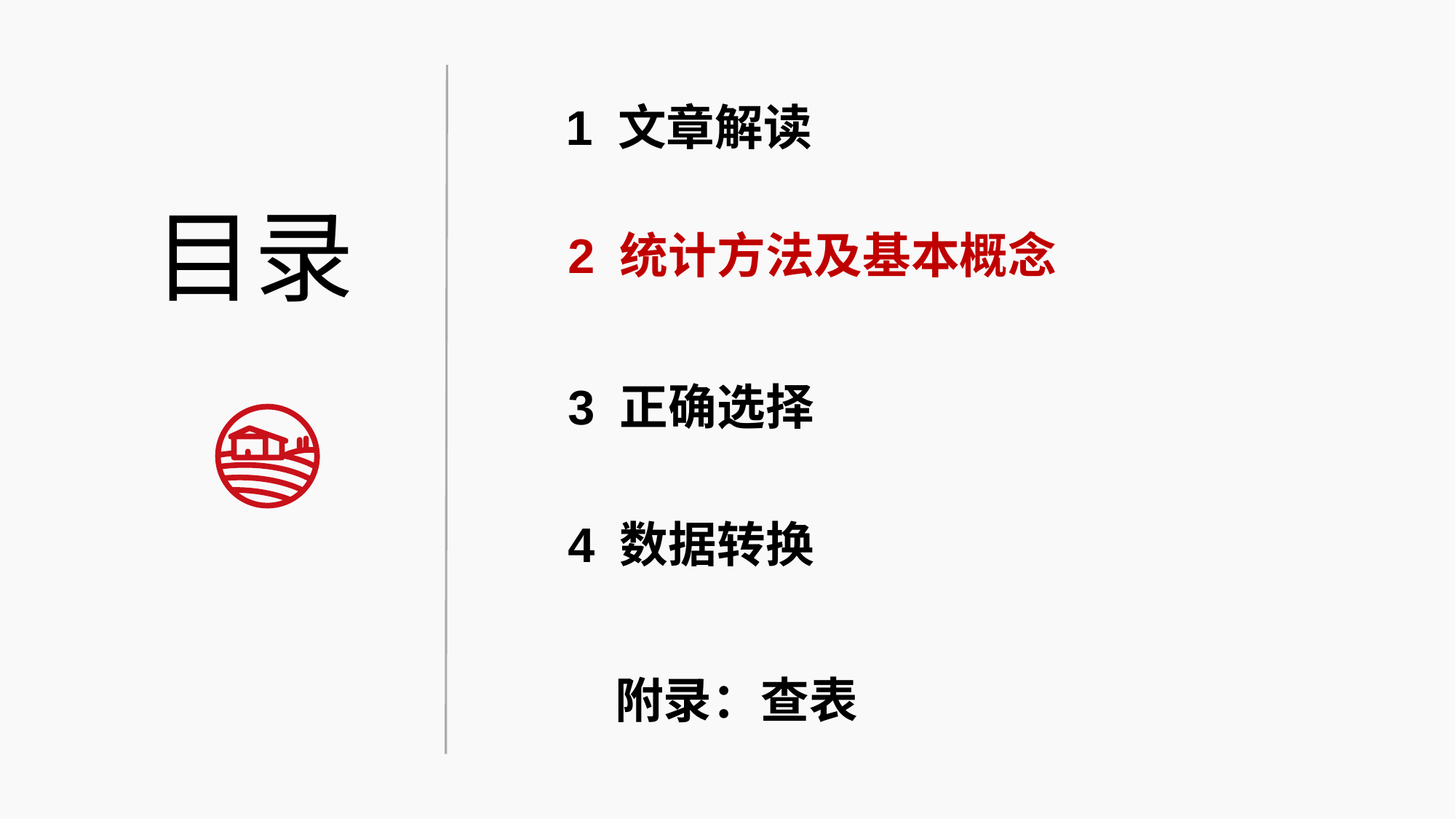

1 文章解读
目录
2 统计方法及基本概念
3 正确选择

4 数据转换
附录：查表